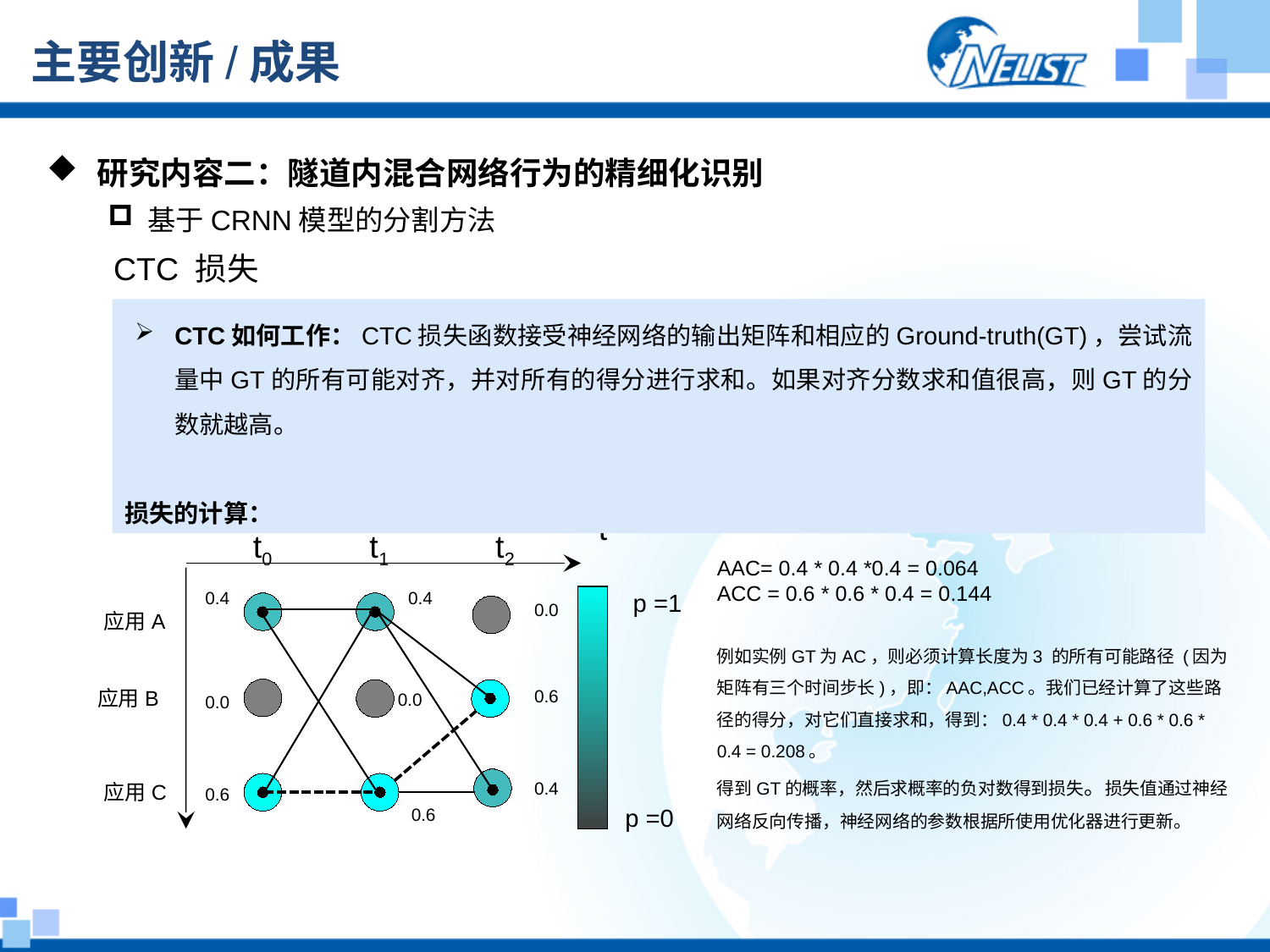

# 主要创新/成果
 研究内容二：隧道内混合网络行为的精细化识别
基于CRNN模型的分割方法
CTC 损失
CTC如何工作：CTC损失函数接受神经网络的输出矩阵和相应的Ground-truth(GT)，尝试流量中GT的所有可能对齐，并对所有的得分进行求和。如果对齐分数求和值很高，则GT的分数就越高。

损失的计算：

t
  t0           t1                  t2

应用A
应用B

应用C

0.4
0.4
p =1

0.6
p =0
0.6
0.6

0.0
0.4

0.0
0.0
AAC= 0.4 * 0.4 *0.4 = 0.064
ACC = 0.6 * 0.6 * 0.4 = 0.144

例如实例GT为AC，则必须计算长度为3 的所有可能路径 (因为矩阵有三个时间步长)，即：AAC,ACC。我们已经计算了这些路径的得分，对它们直接求和，得到：0.4 * 0.4 * 0.4 + 0.6 * 0.6 * 0.4 = 0.208。
得到GT的概率，然后求概率的负对数得到损失。损失值通过神经网络反向传播，神经网络的参数根据所使用优化器进行更新。

31